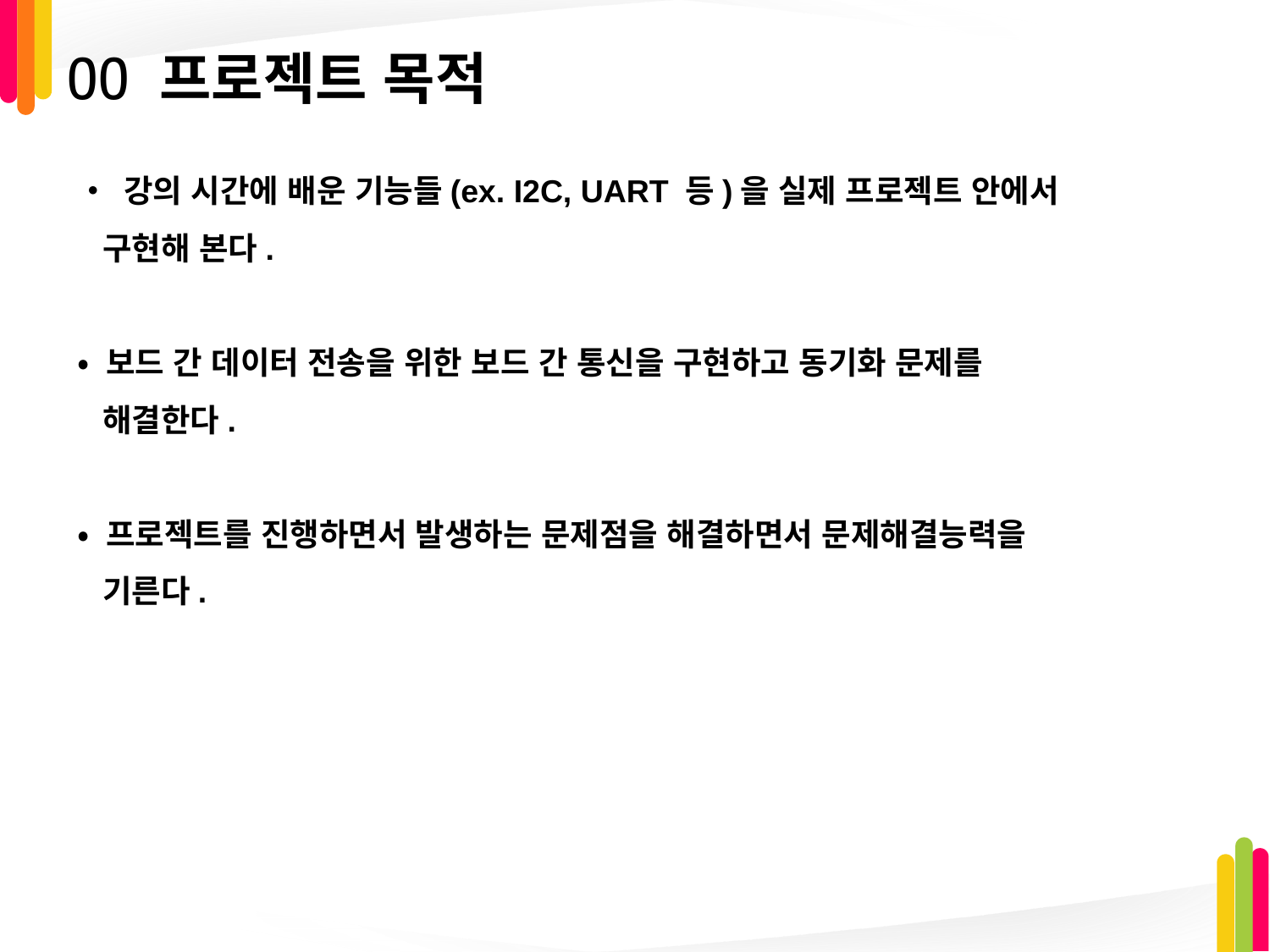

# 00 프로젝트 목적
• 강의 시간에 배운 기능들(ex. I2C, UART 등)을 실제 프로젝트 안에서
  구현해 본다.

• 보드 간 데이터 전송을 위한 보드 간 통신을 구현하고 동기화 문제를
  해결한다.

• 프로젝트를 진행하면서 발생하는 문제점을 해결하면서 문제해결능력을
  기른다.